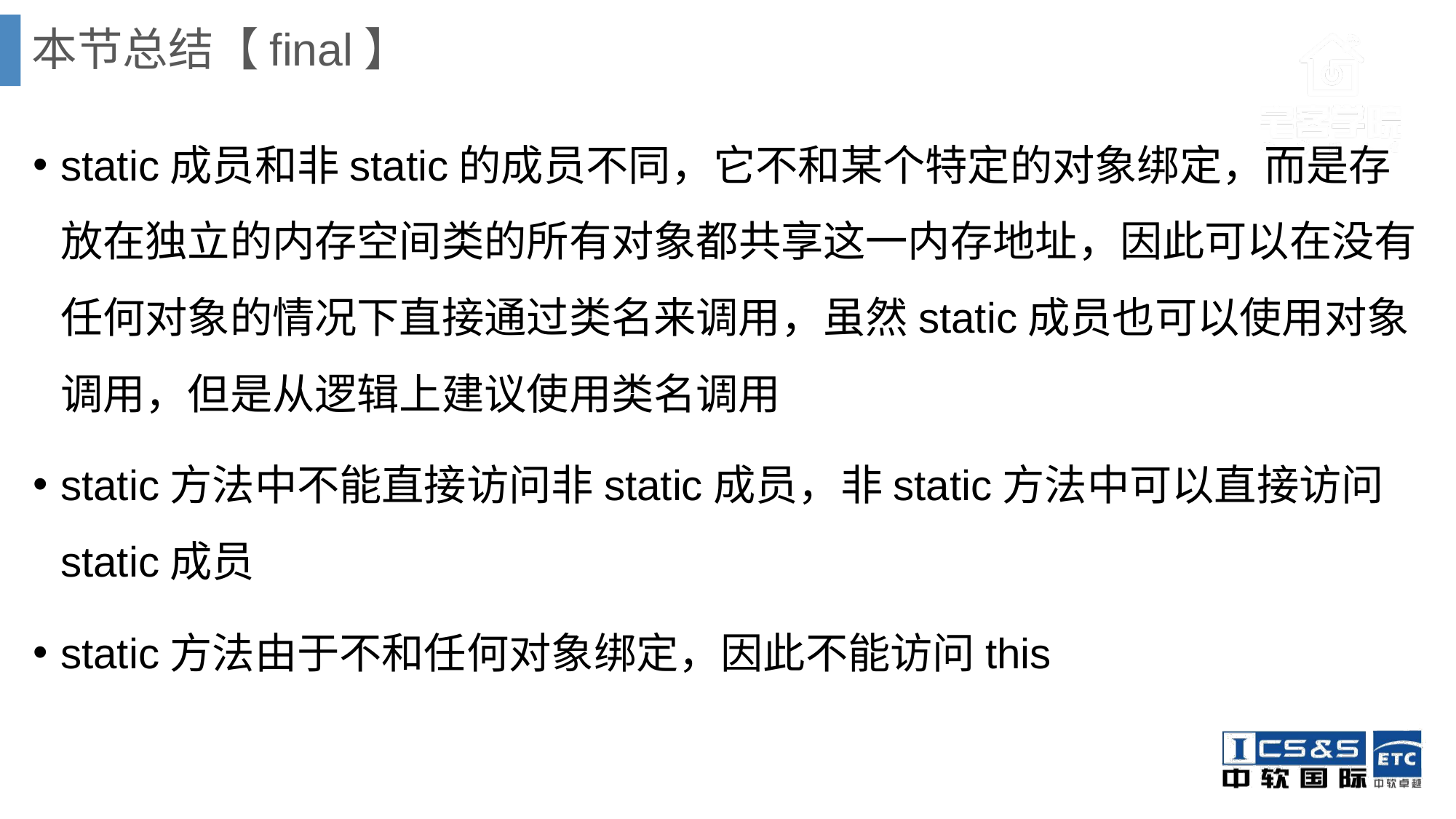

# 本节总结【final】
static成员和非static的成员不同，它不和某个特定的对象绑定，而是存放在独立的内存空间类的所有对象都共享这一内存地址，因此可以在没有任何对象的情况下直接通过类名来调用，虽然static成员也可以使用对象调用，但是从逻辑上建议使用类名调用
static方法中不能直接访问非static成员，非static方法中可以直接访问static成员
static方法由于不和任何对象绑定，因此不能访问this